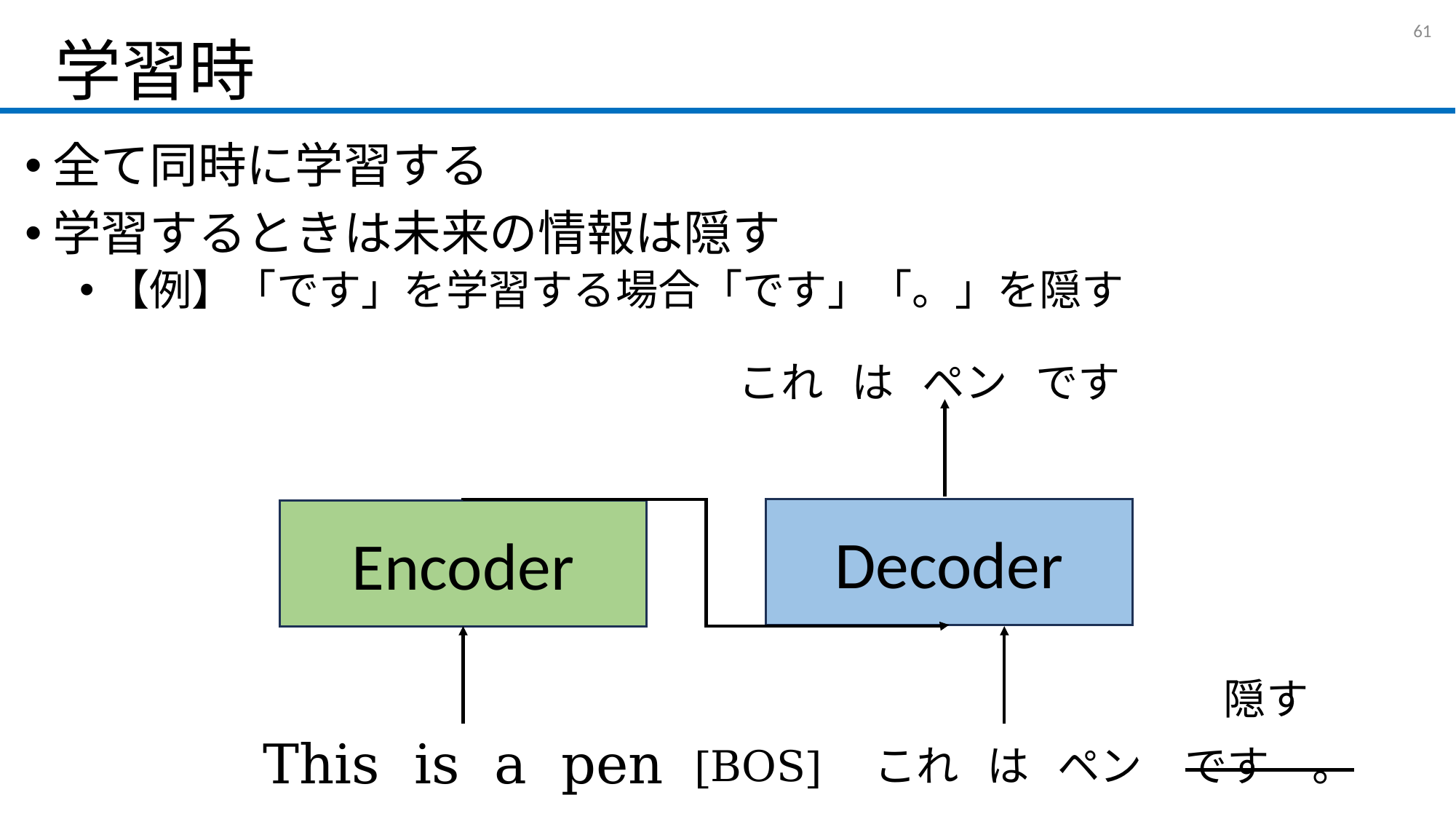

# 学習時
61
全て同時に学習する
学習するときは未来の情報は隠す
【例】「です」を学習する場合「です」「。」を隠す
これ   は   ペン   です
Decoder
Encoder
This  is  a  pen
[BOS]   これ   は   ペン　です　。
隠す